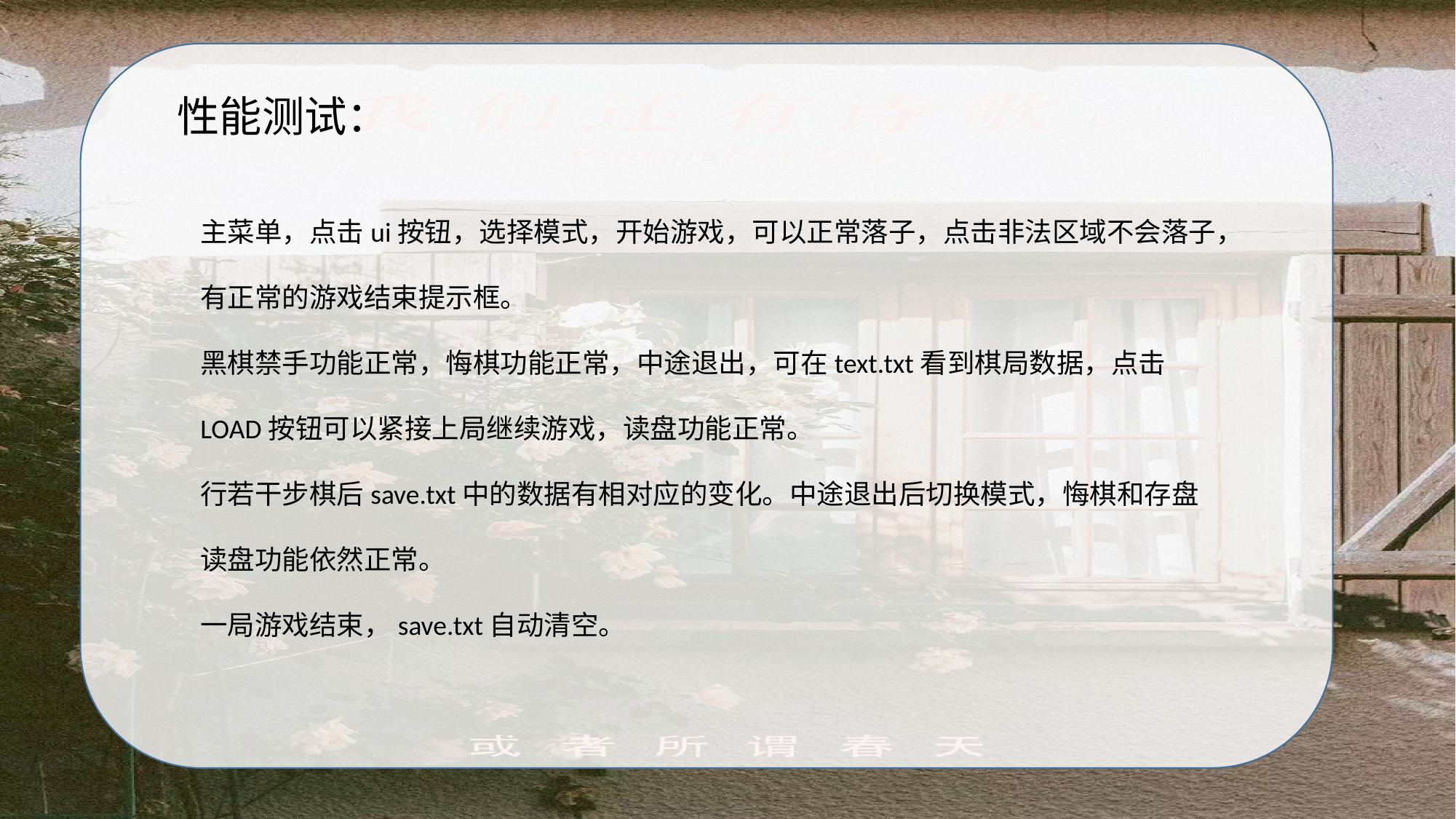

#
性能测试：
主菜单，点击ui按钮，选择模式，开始游戏，可以正常落子，点击非法区域不会落子，有正常的游戏结束提示框。
黑棋禁手功能正常，悔棋功能正常，中途退出，可在text.txt看到棋局数据，点击LOAD按钮可以紧接上局继续游戏，读盘功能正常。
行若干步棋后save.txt中的数据有相对应的变化。中途退出后切换模式，悔棋和存盘读盘功能依然正常。
一局游戏结束，save.txt自动清空。